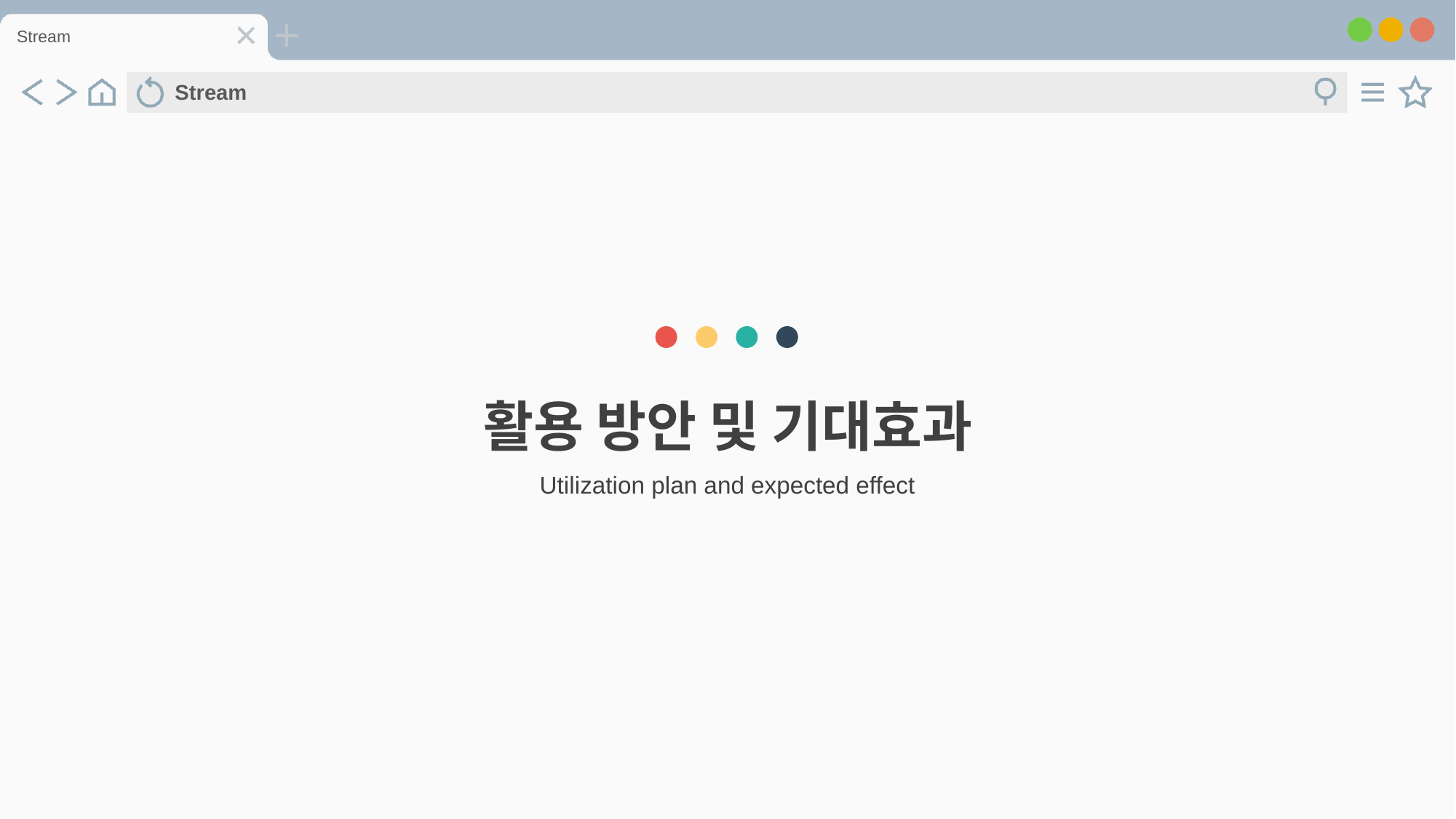

Stream
Stream

활용 방안 및 기대효과
Utilization plan and expected effect